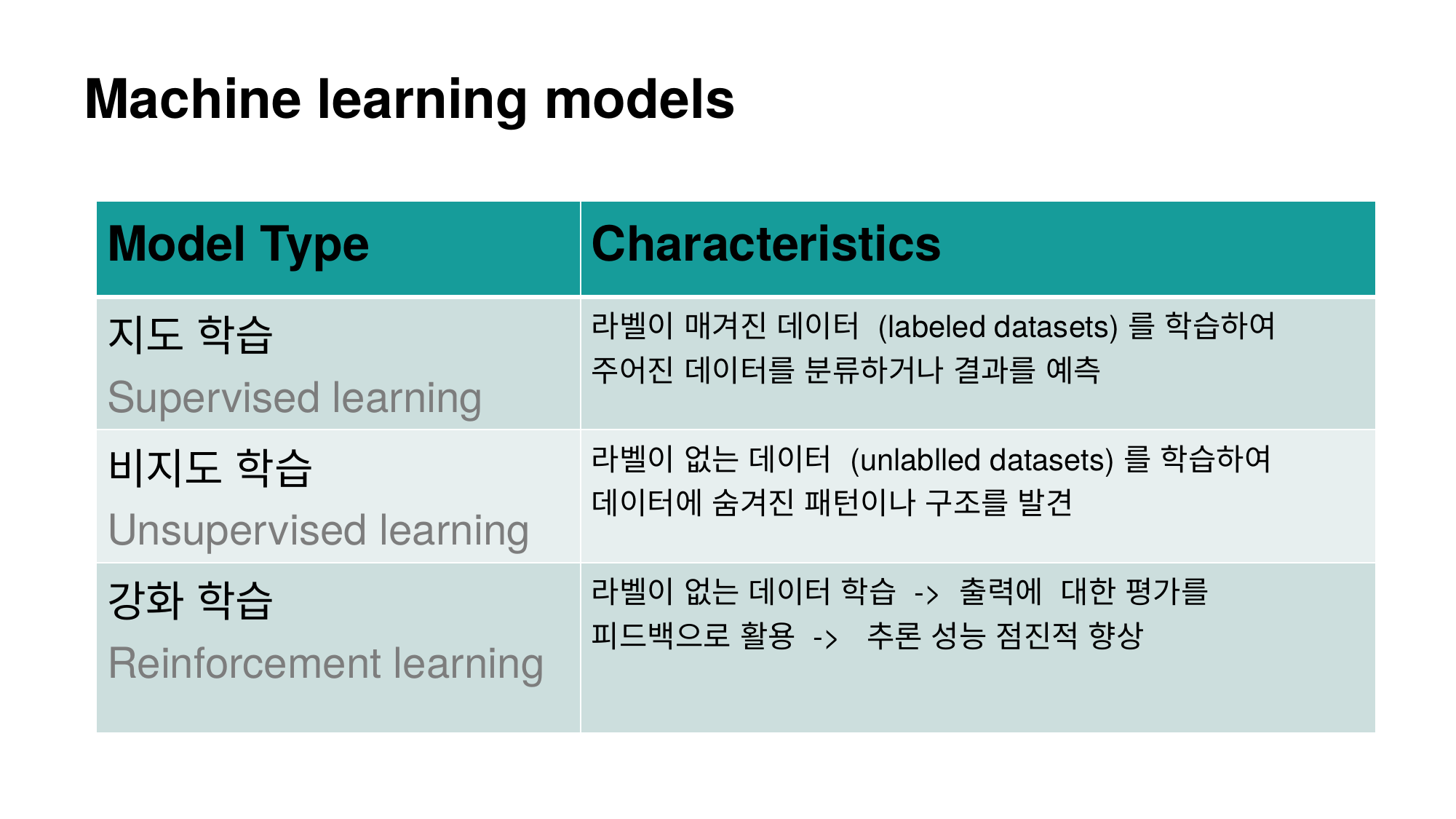

# Machine learning models
| Model Type | Characteristics |
| --- | --- |
| 지도 학습 Supervised learning | 라벨이 매겨진 데이터 (labeled datasets)를 학습하여 주어진 데이터를 분류하거나 결과를 예측 |
| 비지도 학습 Unsupervised learning | 라벨이 없는 데이터 (unlablled datasets)를 학습하여 데이터에 숨겨진 패턴이나 구조를 발견 |
| 강화 학습 Reinforcement learning | 라벨이 없는 데이터 학습 -> 출력에 대한 평가를 피드백으로 활용 ->  추론 성능 점진적 향상 |